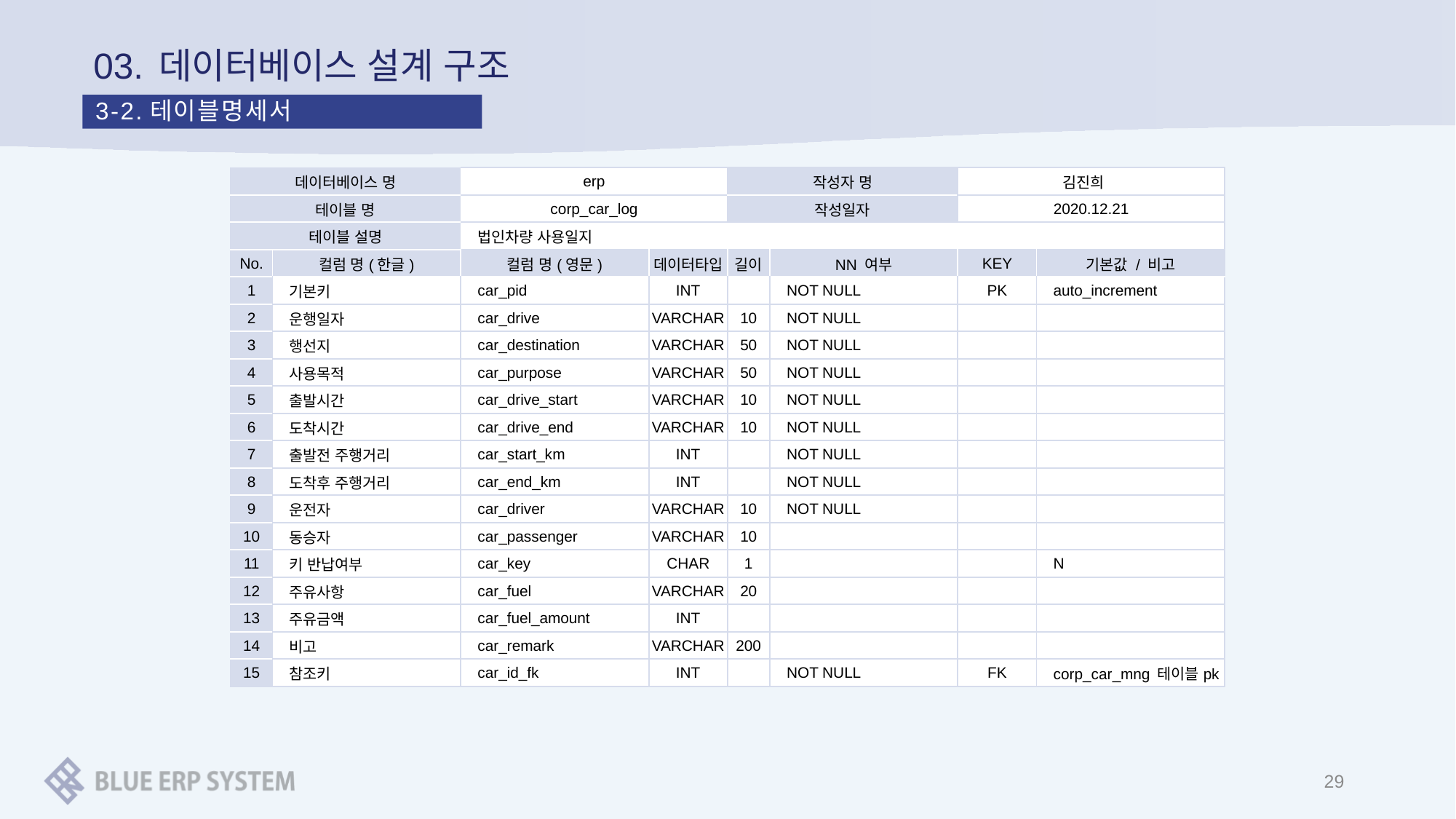

# 03. 데이터베이스 설계 구조
3-2.테이블명세서
| 데이터베이스 명 |  | erp |  | 작성자 명 |  | 김진희 |  |
| --- | --- | --- | --- | --- | --- | --- | --- |
| 테이블 명 |  | corp\_car\_log |  | 작성일자 |  | 2020.12.21 |  |
| 테이블 설명 |  | 법인차량 사용일지 |  |  |  |  |  |
| No. | 컬럼 명(한글) | 컬럼 명(영문) | 데이터타입 | 길이 | NN 여부 | KEY | 기본값 / 비고 |
| 1 | 기본키 | car\_pid | INT |  | NOT NULL | PK | auto\_increment |
| 2 | 운행일자 | car\_drive | VARCHAR | 10 | NOT NULL |  |  |
| 3 | 행선지 | car\_destination | VARCHAR | 50 | NOT NULL |  |  |
| 4 | 사용목적 | car\_purpose | VARCHAR | 50 | NOT NULL |  |  |
| 5 | 출발시간 | car\_drive\_start | VARCHAR | 10 | NOT NULL |  |  |
| 6 | 도착시간 | car\_drive\_end | VARCHAR | 10 | NOT NULL |  |  |
| 7 | 출발전 주행거리 | car\_start\_km | INT |  | NOT NULL |  |  |
| 8 | 도착후 주행거리 | car\_end\_km | INT |  | NOT NULL |  |  |
| 9 | 운전자 | car\_driver | VARCHAR | 10 | NOT NULL |  |  |
| 10 | 동승자 | car\_passenger | VARCHAR | 10 |  |  |  |
| 11 | 키 반납여부 | car\_key | CHAR | 1 |  |  | N |
| 12 | 주유사항 | car\_fuel | VARCHAR | 20 |  |  |  |
| 13 | 주유금액 | car\_fuel\_amount | INT |  |  |  |  |
| 14 | 비고 | car\_remark | VARCHAR | 200 |  |  |  |
| 15 | 참조키 | car\_id\_fk | INT |  | NOT NULL | FK | corp\_car\_mng 테이블pk |
29